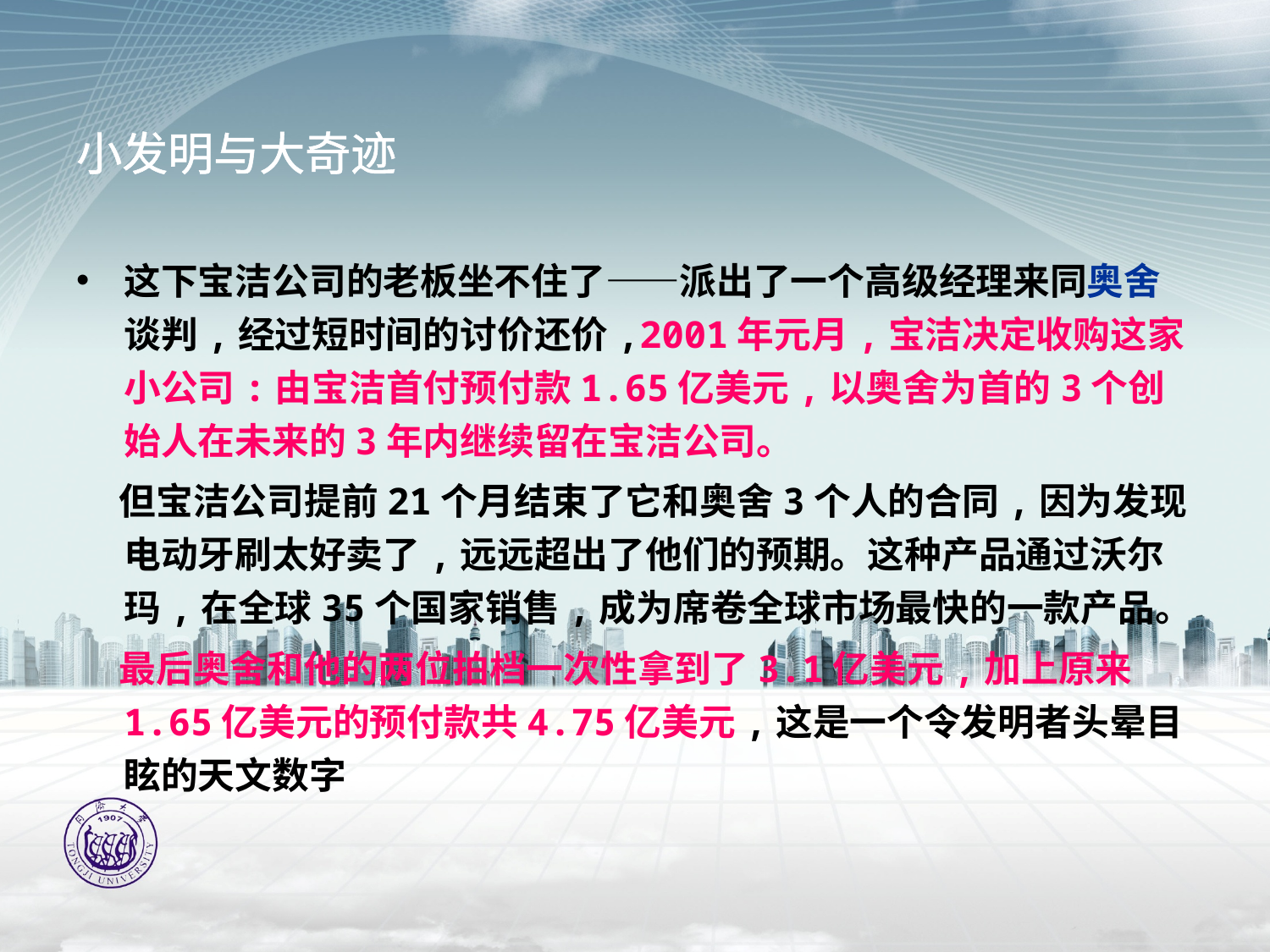

小发明与大奇迹
这下宝洁公司的老板坐不住了——派出了一个高级经理来同奥舍谈判,经过短时间的讨价还价,2001年元月,宝洁决定收购这家小公司:由宝洁首付预付款1.65亿美元,以奥舍为首的3个创始人在未来的3年内继续留在宝洁公司。
    但宝洁公司提前21个月结束了它和奥舍3个人的合同,因为发现电动牙刷太好卖了,远远超出了他们的预期。这种产品通过沃尔玛,在全球35个国家销售,成为席卷全球市场最快的一款产品。
    最后奥舍和他的两位拍档一次性拿到了3.1亿美元,加上原来1.65亿美元的预付款共4.75亿美元,这是一个令发明者头晕目眩的天文数字